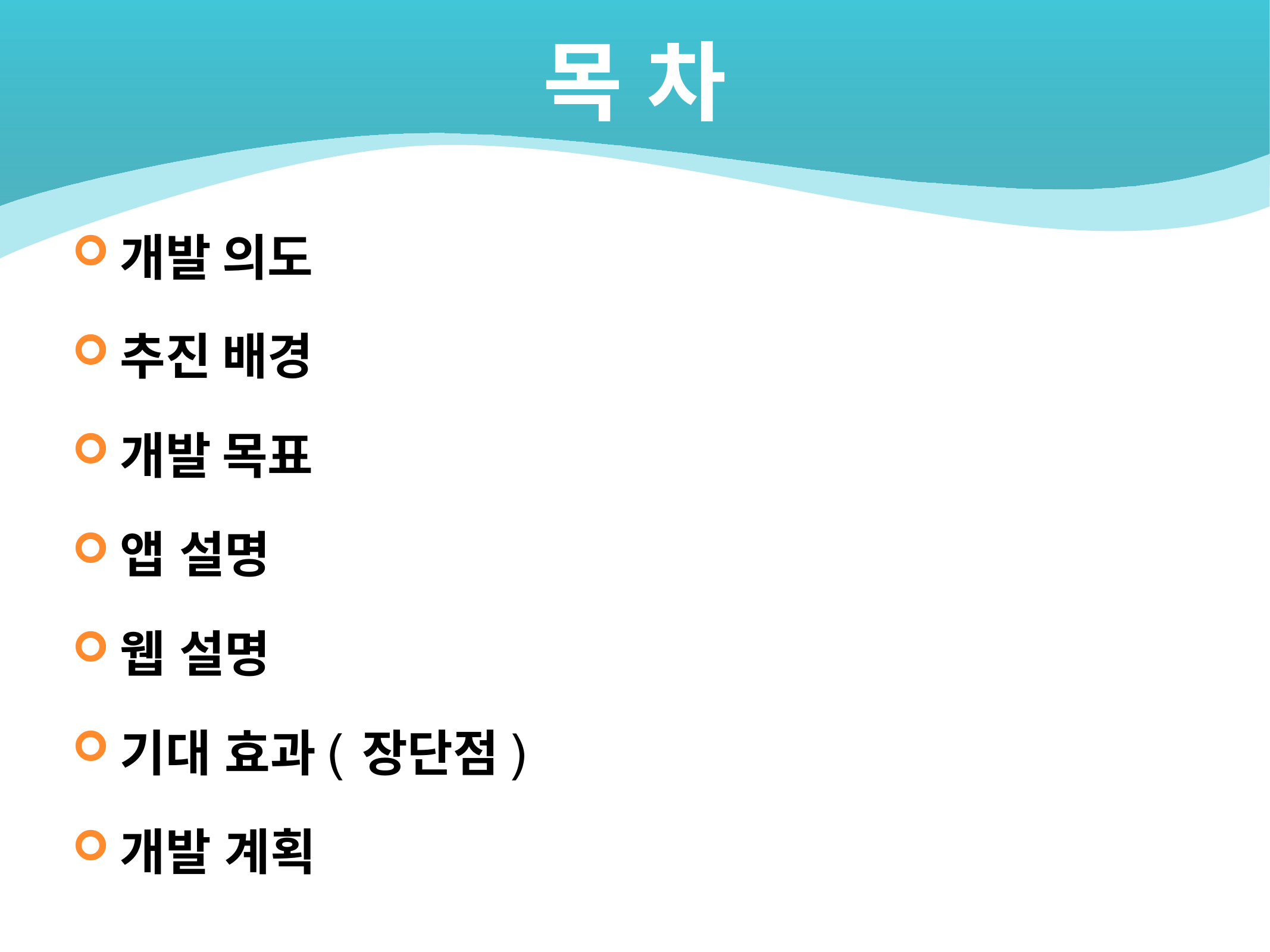

# 목 차
개발 의도
추진 배경
개발 목표
앱 설명
웹 설명
기대 효과(장단점)
개발 계획